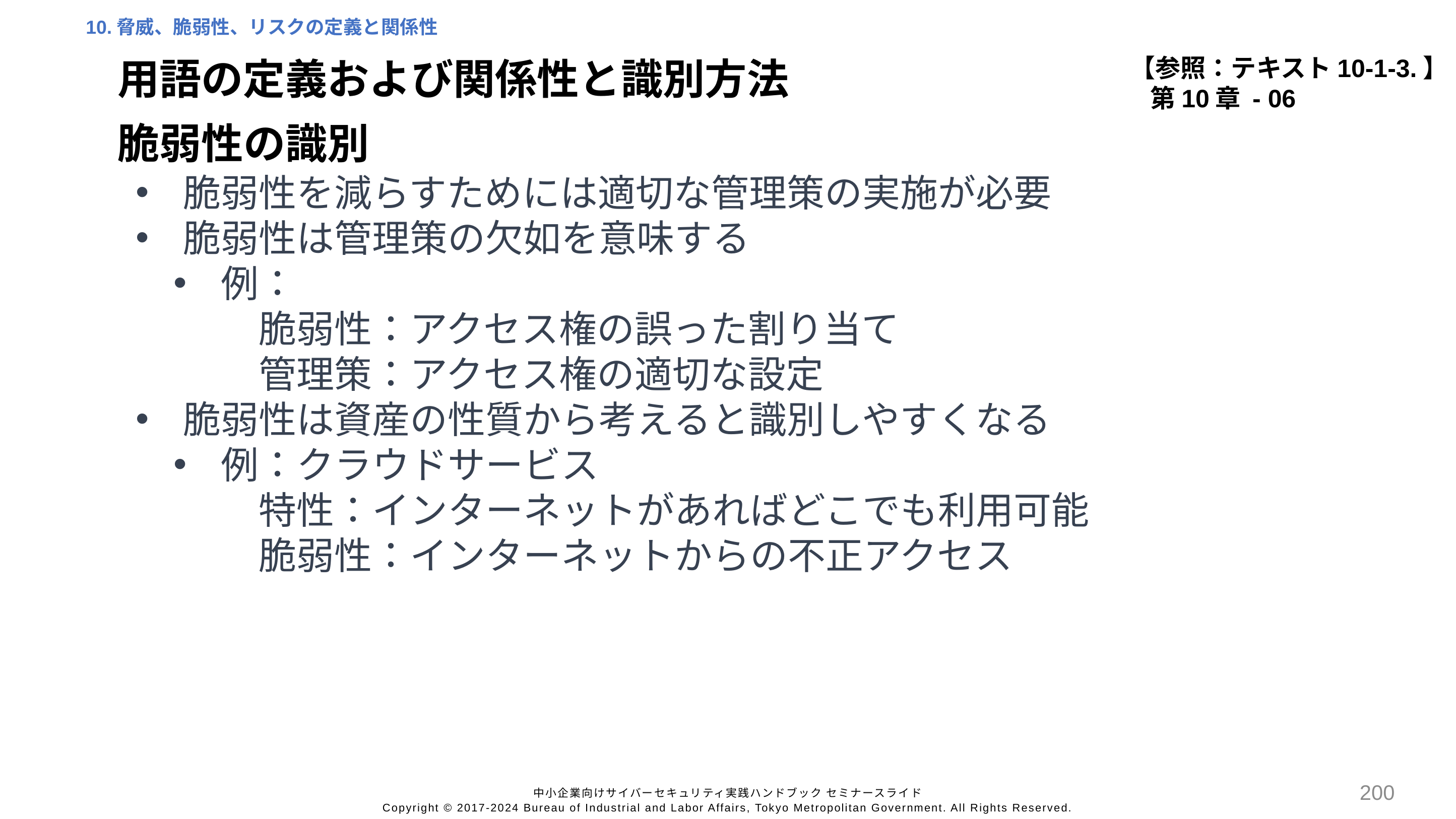

10.脅威、脆弱性、リスクの定義と関係性
【参照：テキスト10-1-3.】
第10章 - 06
用語の定義および関係性と識別方法
脆弱性の識別
脆弱性を減らすためには適切な管理策の実施が必要
脆弱性は管理策の欠如を意味する
例：
　脆弱性：アクセス権の誤った割り当て
　管理策：アクセス権の適切な設定
脆弱性は資産の性質から考えると識別しやすくなる
例：クラウドサービス
　特性：インターネットがあればどこでも利用可能
　脆弱性：インターネットからの不正アクセス

200